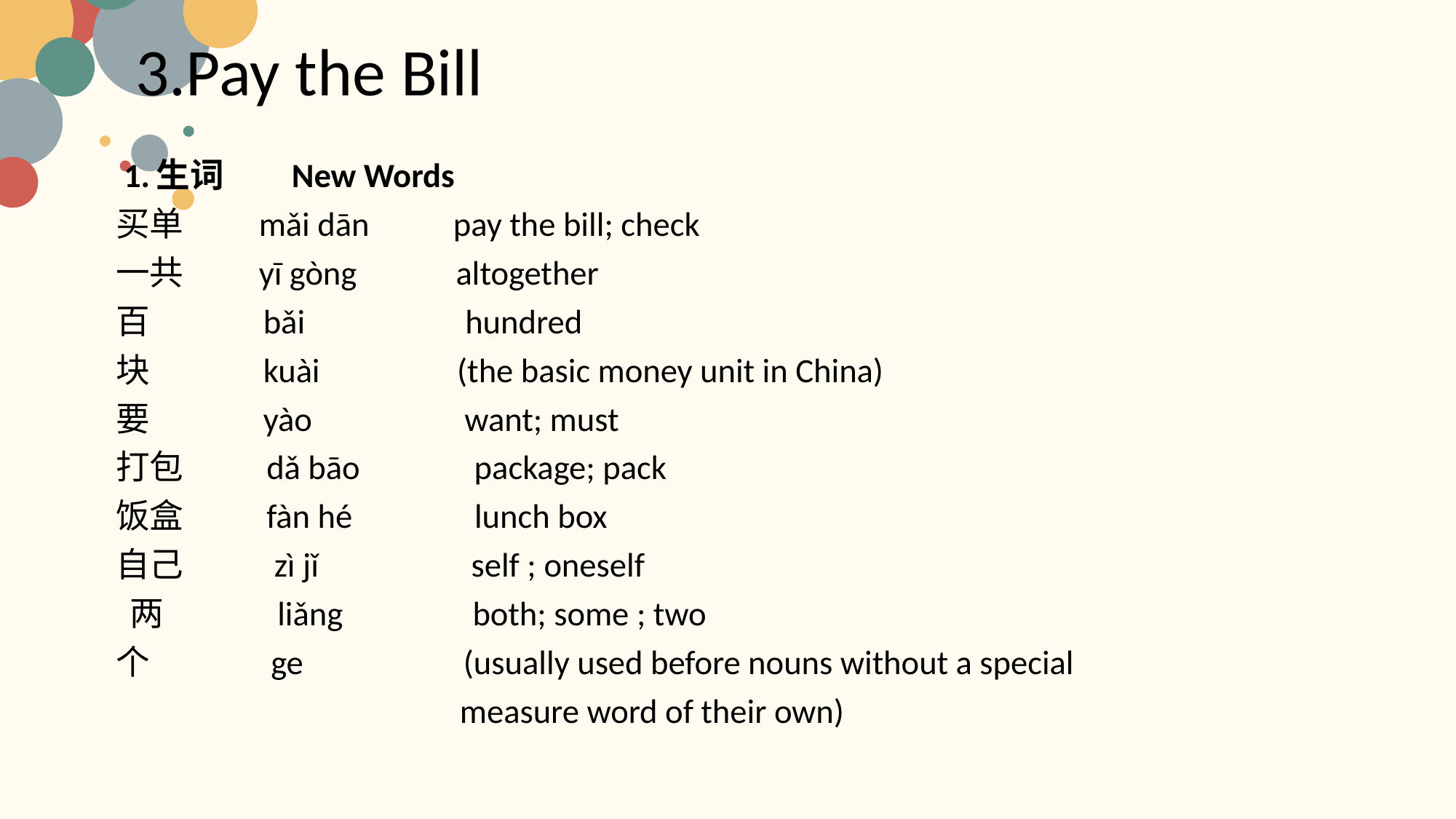

# 3.Pay the Bill
 1.生词        New Words
买单         mǎi dān           pay the bill; check
一共         yī gòng             altogether
百              bǎi                     hundred
块              kuài                  (the basic money unit in China)
要              yào                    want; must
打包          dǎ bāo               package; pack
饭盒          fàn hé                lunch box
自己           zì jǐ                    self ; oneself
 两              liǎng                 both; some ; two
个               ge                     (usually used before nouns without a special
                                             measure word of their own)